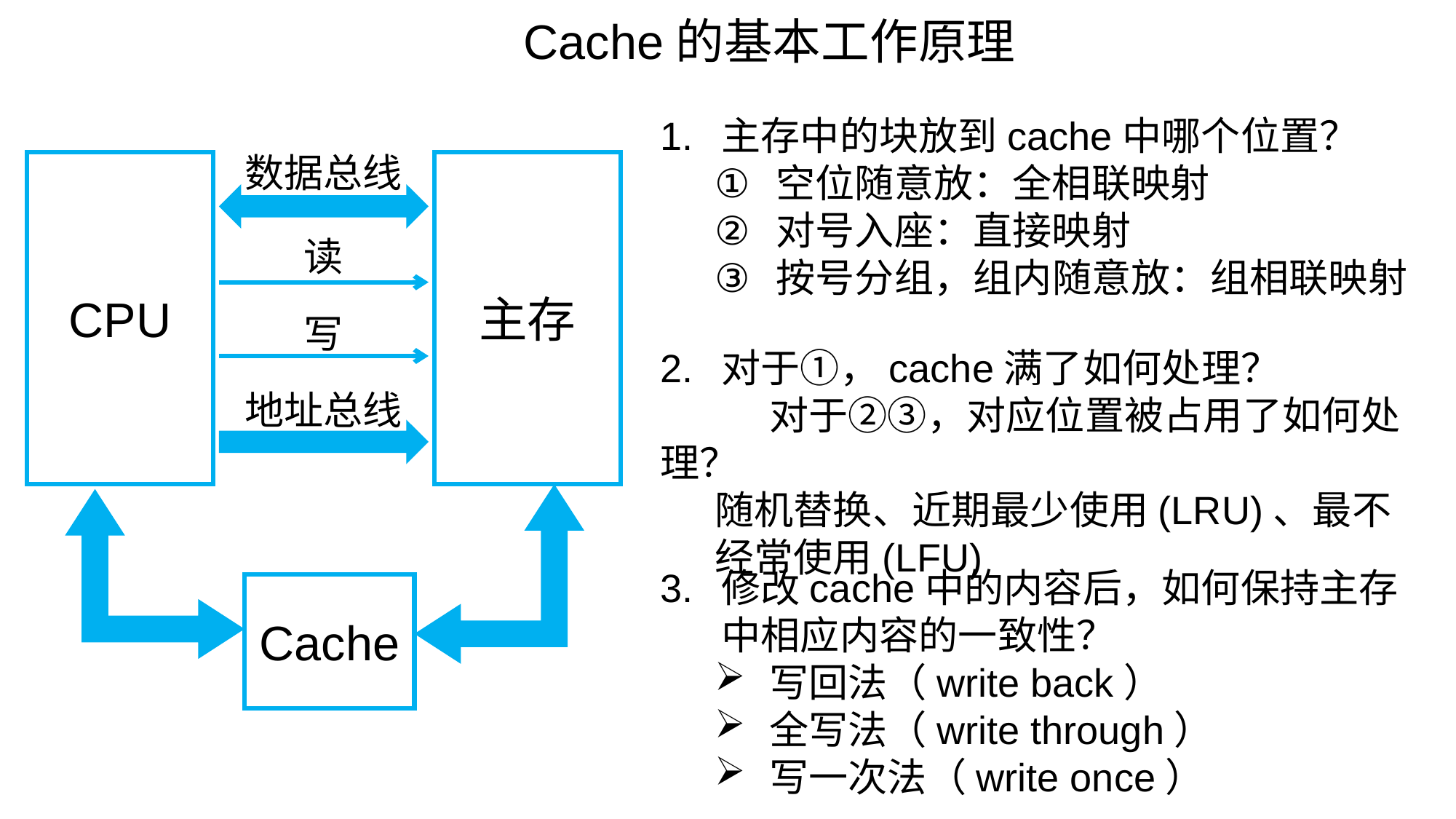

Cache的基本工作原理
主存中的块放到cache中哪个位置？
空位随意放：全相联映射
对号入座：直接映射
按号分组，组内随意放：组相联映射
数据总线
CPU
主存

读
写
对于①，cache满了如何处理？
	对于②③，对应位置被占用了如何处理？
随机替换、近期最少使用(LRU)、最不经常使用(LFU)
地址总线

修改cache中的内容后，如何保持主存中相应内容的一致性？
写回法（write back）
全写法（write through）
写一次法（write once）
Cache